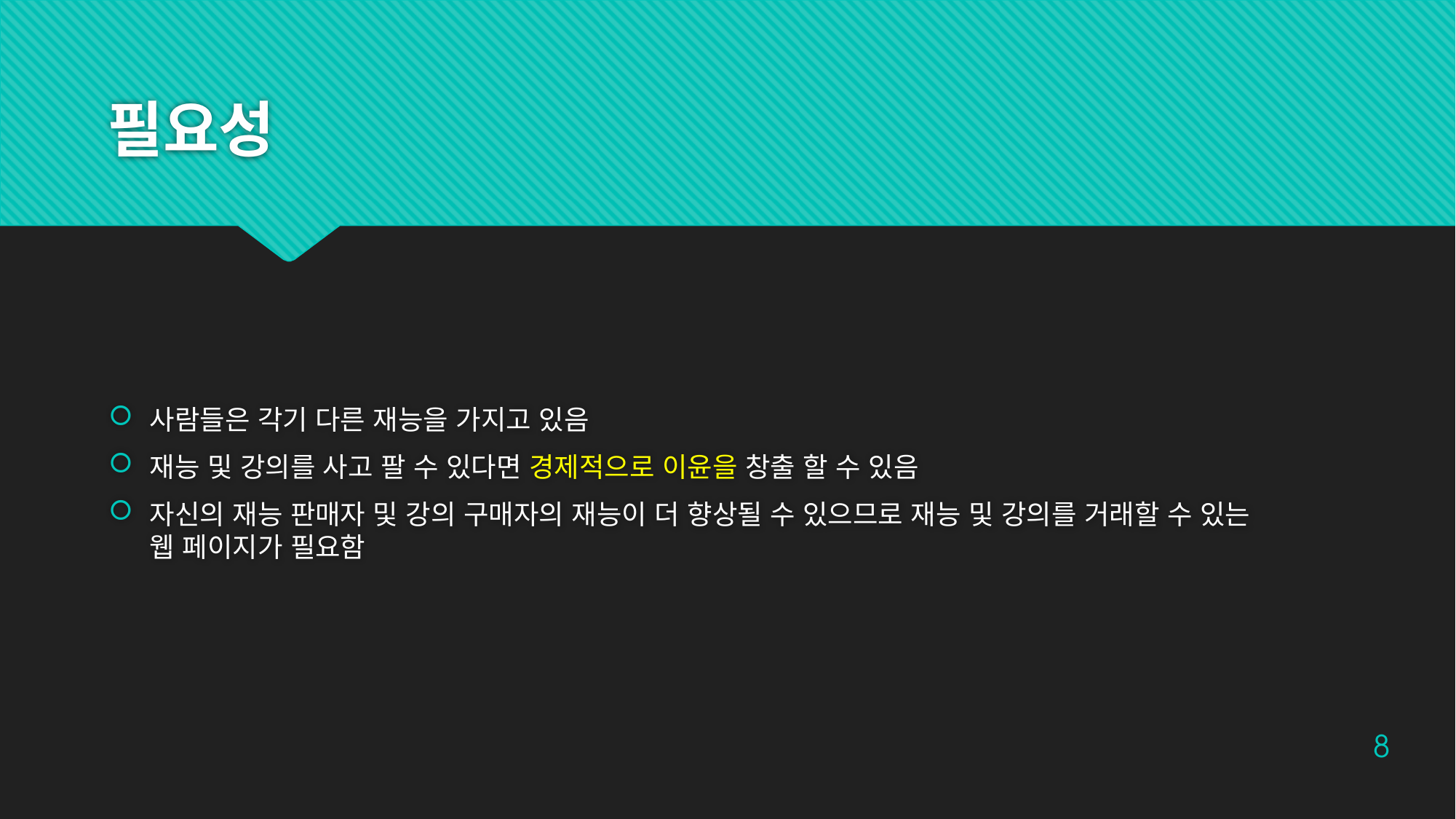

# 필요성
사람들은 각기 다른 재능을 가지고 있음
재능 및 강의를 사고 팔 수 있다면 경제적으로 이윤을 창출 할 수 있음
자신의 재능 판매자 및 강의 구매자의 재능이 더 향상될 수 있으므로 재능 및 강의를 거래할 수 있는 웹 페이지가 필요함
8